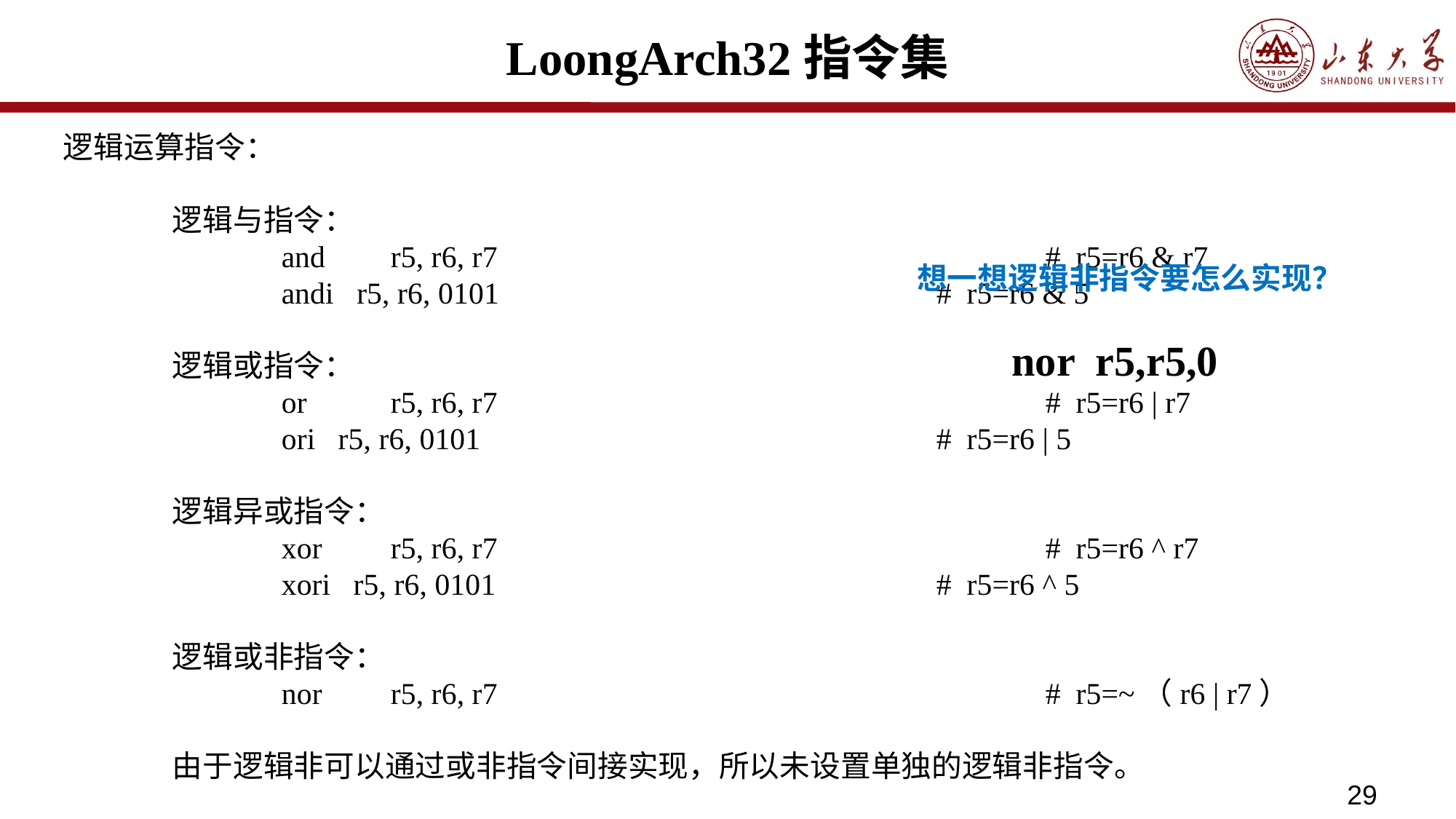

# LoongArch32指令集
逻辑运算指令：

	逻辑与指令：
		and	r5, r6, r7						#  r5=r6 & r7
		andi   r5, r6, 0101					#  r5=r6 & 5

	逻辑或指令：
		or	r5, r6, r7						#  r5=r6 | r7
		ori   r5, r6, 0101					#  r5=r6 | 5

	逻辑异或指令：
		xor	r5, r6, r7						#  r5=r6 ^ r7
		xori   r5, r6, 0101					#  r5=r6 ^ 5

	逻辑或非指令：
		nor	r5, r6, r7						#  r5=~（r6 | r7）

	由于逻辑非可以通过或非指令间接实现，所以未设置单独的逻辑非指令。

想一想逻辑非指令要怎么实现？
nor  r5,r5,0
29